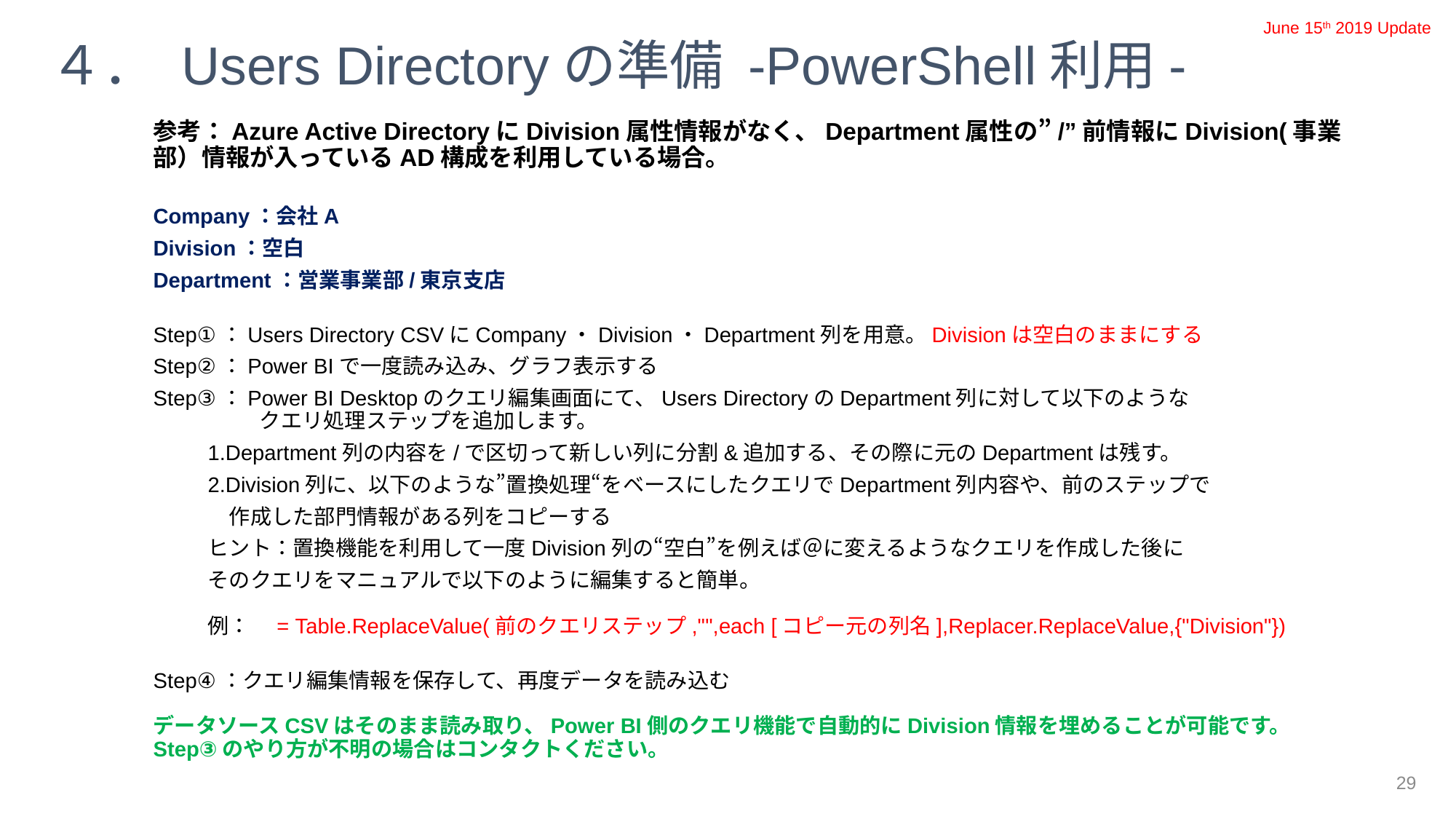

June 15th 2019 Update
４． Users Directoryの準備 -PowerShell利用-
参考：Azure Active DirectoryにDivision属性情報がなく、Department属性の”/”前情報にDivision(事業部）情報が入っているAD構成を利用している場合。
Company：会社A
Division：空白
Department：営業事業部/東京支店
Step①：Users Directory CSVにCompany・Division・Department列を用意。Divisionは空白のままにする
Step②：Power BIで一度読み込み、グラフ表示する
Step③：Power BI Desktopのクエリ編集画面にて、Users DirectoryのDepartment列に対して以下のような
　　　　　クエリ処理ステップを追加します。
1.Department列の内容を/で区切って新しい列に分割&追加する、その際に元のDepartmentは残す。
2.Division列に、以下のような”置換処理“をベースにしたクエリでDepartment列内容や、前のステップで
　作成した部門情報がある列をコピーする
ヒント：置換機能を利用して一度Division列の“空白”を例えば＠に変えるようなクエリを作成した後に
そのクエリをマニュアルで以下のように編集すると簡単。
例：　= Table.ReplaceValue(前のクエリステップ,"",each [コピー元の列名],Replacer.ReplaceValue,{"Division"})
Step④：クエリ編集情報を保存して、再度データを読み込む
データソースCSVはそのまま読み取り、Power BI側のクエリ機能で自動的にDivision情報を埋めることが可能です。
Step③のやり方が不明の場合はコンタクトください。
29